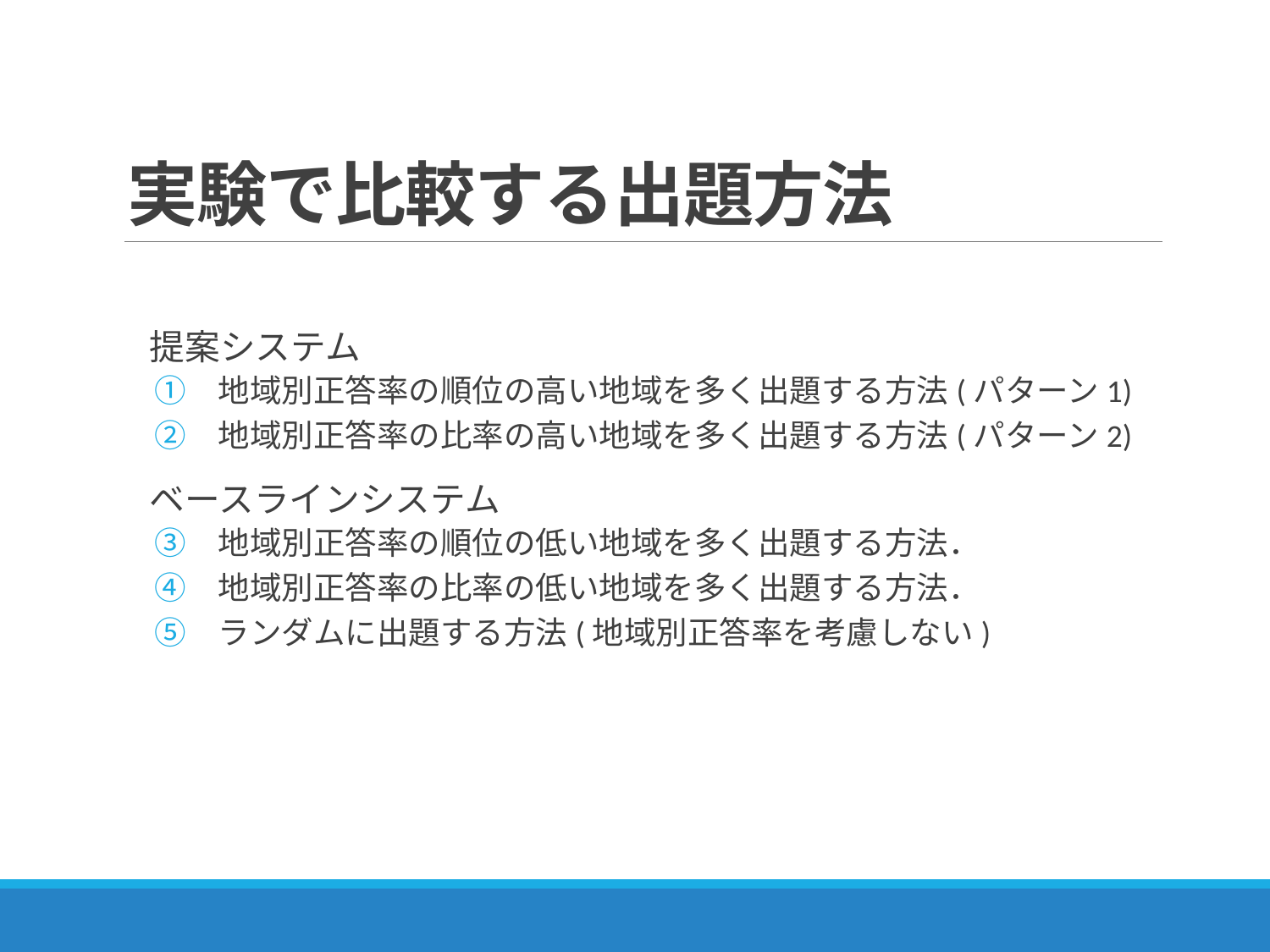

# 実験で比較する出題方法

　提案システム
地域別正答率の順位の高い地域を多く出題する方法(パターン1)
地域別正答率の比率の高い地域を多く出題する方法(パターン2)
　ベースラインシステム
地域別正答率の順位の低い地域を多く出題する方法．
地域別正答率の比率の低い地域を多く出題する方法．
ランダムに出題する方法(地域別正答率を考慮しない)
25